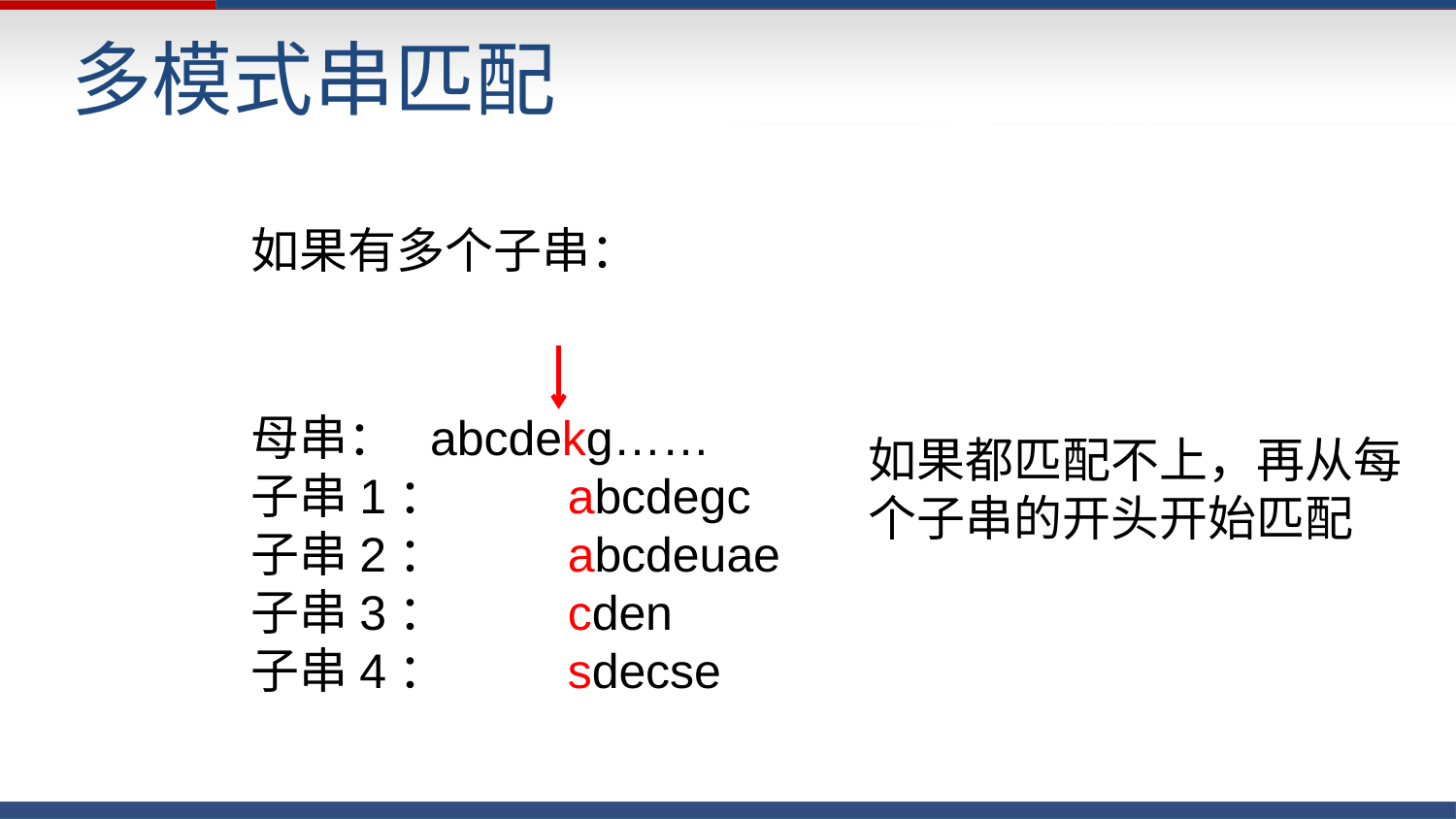

# 多模式串匹配

如果有多个子串：

如果都匹配不上，再从每个子串的开头开始匹配
母串：  abcdekg……
子串1：          abcdegc
子串2：          abcdeuae
子串3：          cden
子串4：          sdecse